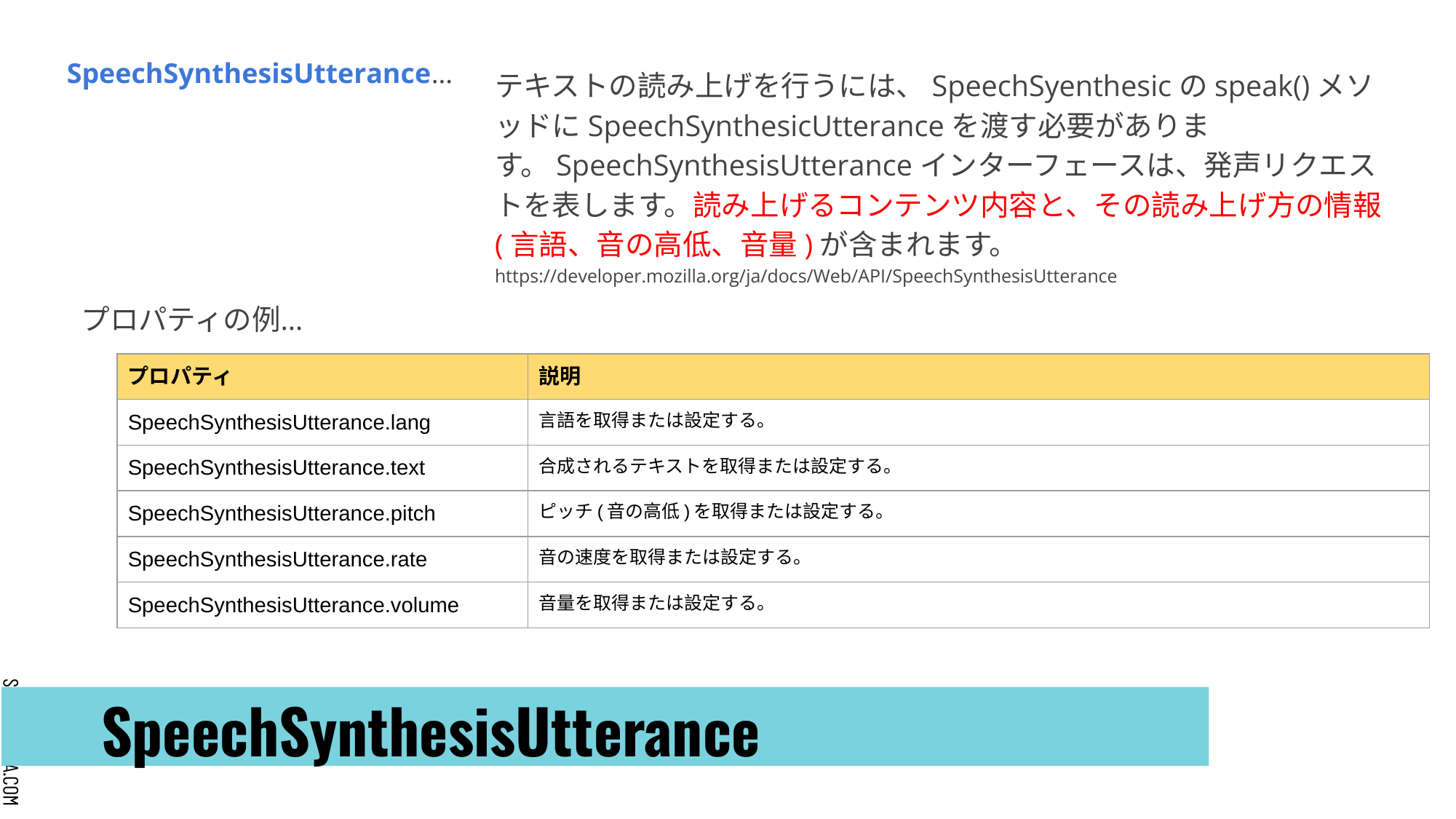

SpeechSynthesisUtterance...

テキストの読み上げを行うには、SpeechSyenthesicのspeak()メソッドにSpeechSynthesicUtteranceを渡す必要があります。SpeechSynthesisUtteranceインターフェースは、発声リクエストを表します。読み上げるコンテンツ内容と、その読み上げ方の情報(言語、音の高低、音量)が含まれます。
https://developer.mozilla.org/ja/docs/Web/API/SpeechSynthesisUtterance

プロパティの例…
| プロパティ | 説明 |
| --- | --- |
| SpeechSynthesisUtterance.lang | 言語を取得または設定する。 |
| SpeechSynthesisUtterance.text | 合成されるテキストを取得または設定する。 |
| SpeechSynthesisUtterance.pitch | ピッチ(音の高低)を取得または設定する。 |
| SpeechSynthesisUtterance.rate | 音の速度を取得または設定する。 |
| SpeechSynthesisUtterance.volume | 音量を取得または設定する。 |
# SpeechSynthesisUtterance